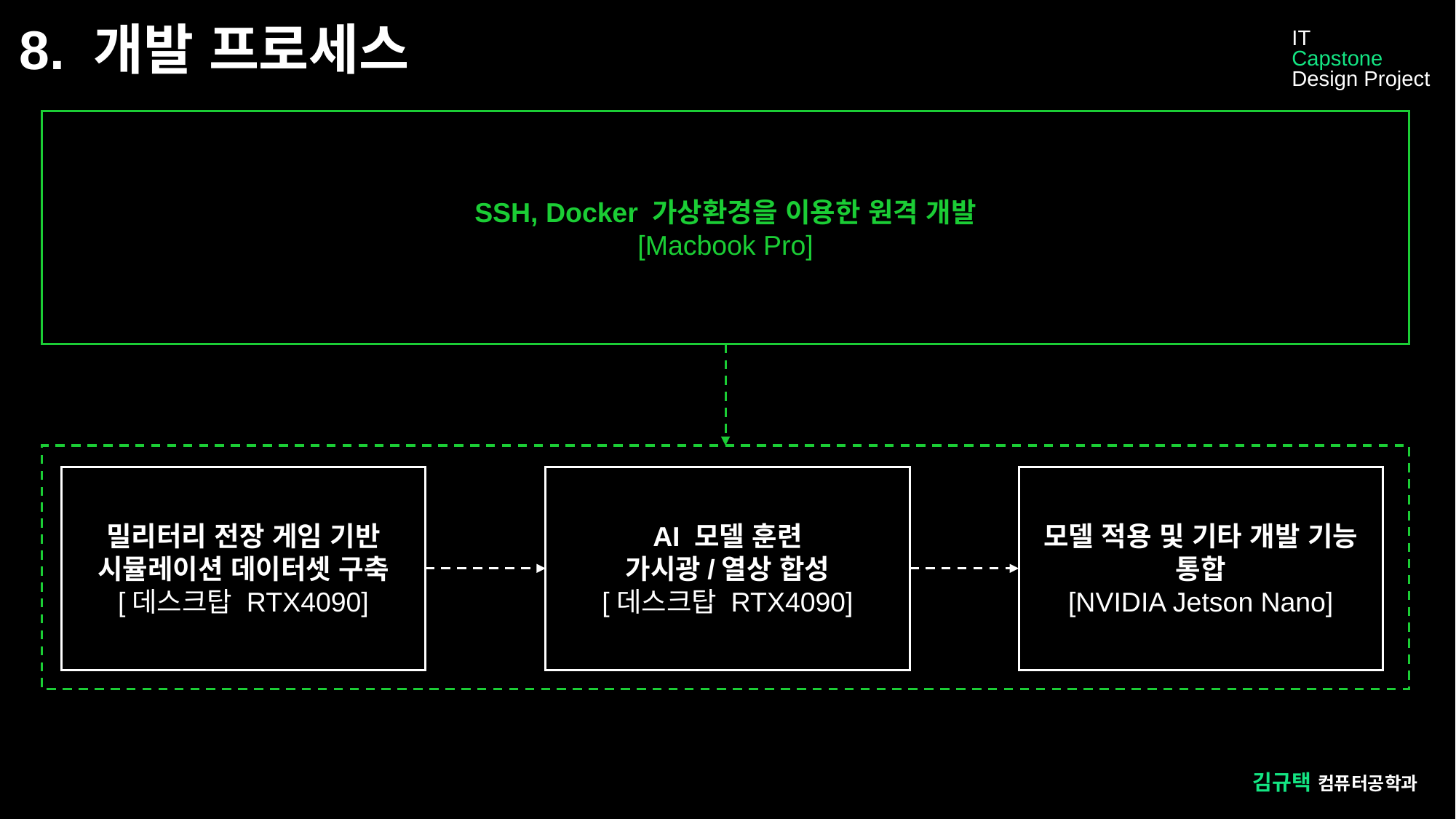

8. 개발 프로세스
IT
Capstone
Design Project
SSH, Docker 가상환경을 이용한 원격 개발
[Macbook Pro]

모델 적용 및 기타 개발 기능 통합
[NVIDIA Jetson Nano]
AI 모델 훈련
가시광/열상 합성
[데스크탑 RTX4090]
밀리터리 전장 게임 기반 시뮬레이션 데이터셋 구축
[데스크탑 RTX4090]
김규택 컴퓨터공학과